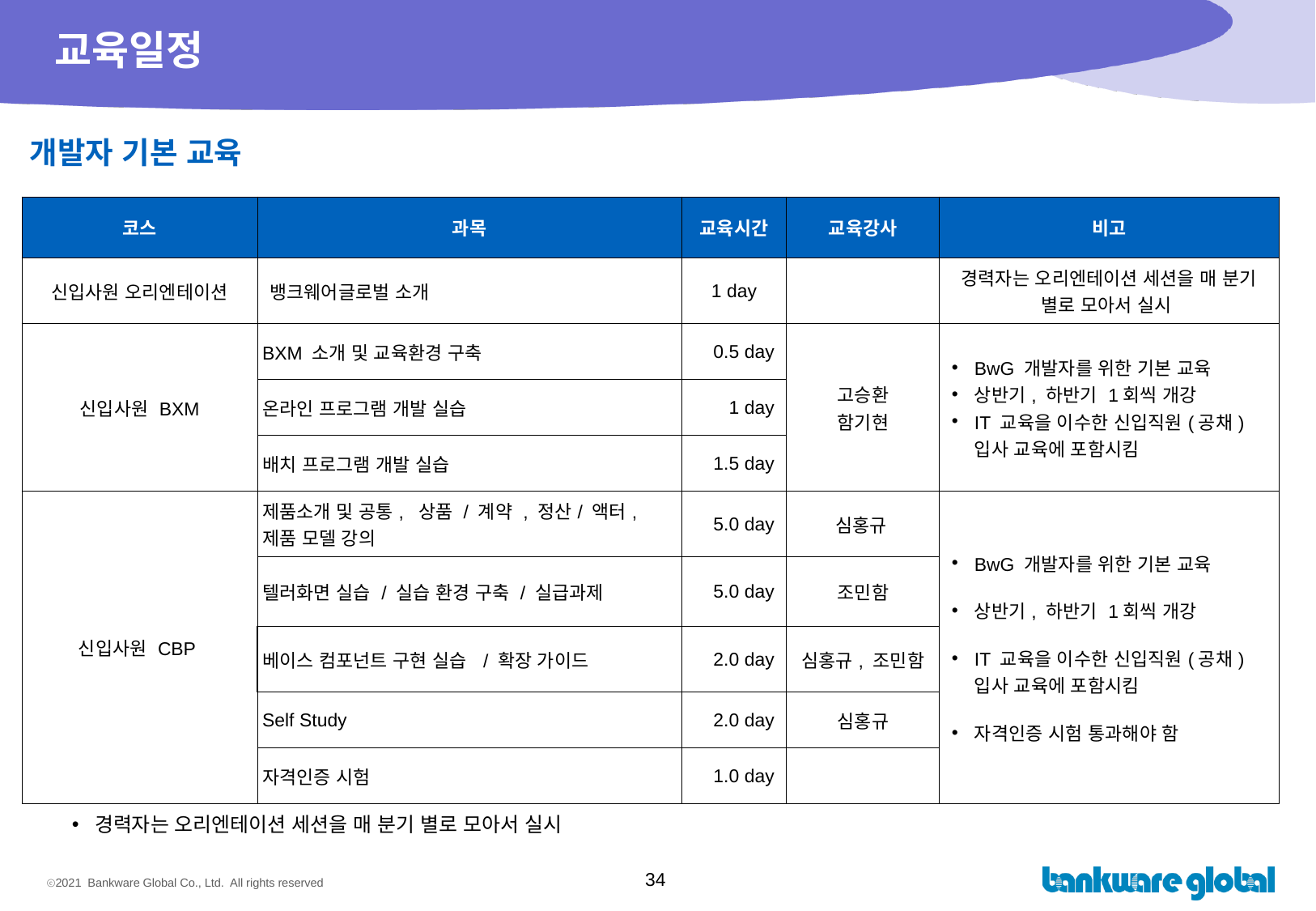

# 교육일정
개발자 기본 교육
| 코스 | 과목 | 교육시간 | 교육강사 | 비고 |
| --- | --- | --- | --- | --- |
| 신입사원 오리엔테이션 | 뱅크웨어글로벌 소개 | 1 day |  | 경력자는 오리엔테이션 세션을 매 분기 별로 모아서 실시 |
| 신입사원 BXM | BXM 소개 및 교육환경 구축 | 0.5 day | 고승환 함기현 | BwG 개발자를 위한 기본 교육 상반기, 하반기 1회씩 개강 IT 교육을 이수한 신입직원(공채) 입사 교육에 포함시킴 |
|  | 온라인 프로그램 개발 실습 | 1 day |  |  |
|  | 배치 프로그램 개발 실습 | 1.5 day |  |  |
| 신입사원 CBP | 제품소개 및 공통, 상품 / 계약 , 정산/ 액터, 제품 모델 강의 | 5.0 day | 심홍규 | BwG 개발자를 위한 기본 교육 상반기, 하반기 1회씩 개강 IT 교육을 이수한 신입직원(공채) 입사 교육에 포함시킴 자격인증 시험 통과해야 함 |
|  | 텔러화면 실습 / 실습 환경 구축 / 실급과제 | 5.0 day | 조민함 |  |
|  | 베이스 컴포넌트 구현 실습 / 확장 가이드 | 2.0 day | 심홍규, 조민함 |  |
|  | Self Study | 2.0 day | 심홍규 |  |
|  | 자격인증 시험 | 1.0 day |  |  |
경력자는 오리엔테이션 세션을 매 분기 별로 모아서 실시